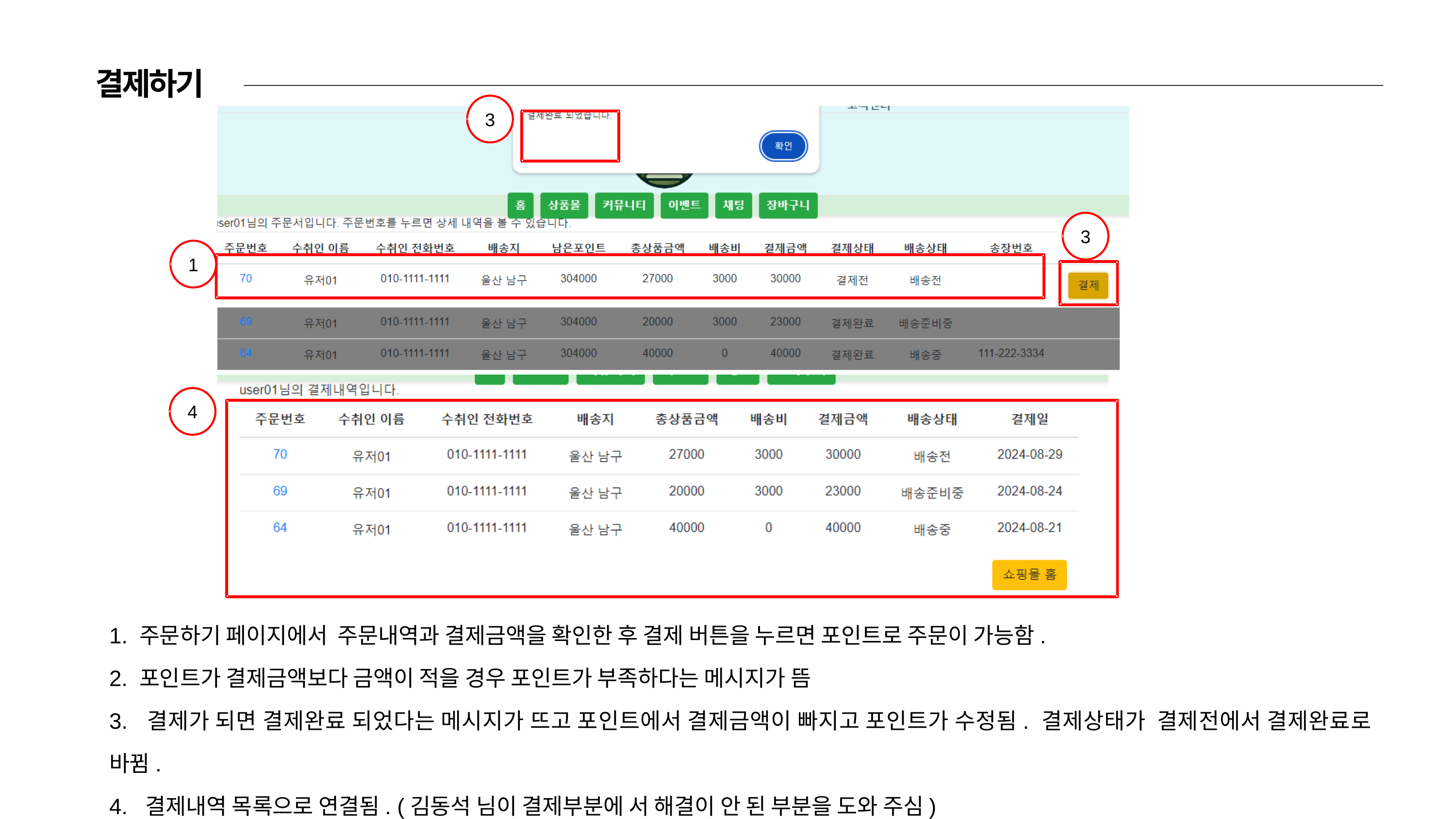

결제하기

3

3

1

4

1. 주문하기 페이지에서  주문내역과 결제금액을 확인한 후 결제 버튼을 누르면 포인트로 주문이 가능함.
2. 포인트가 결제금액보다 금액이 적을 경우 포인트가 부족하다는 메시지가 뜸
3.  결제가 되면 결제완료 되었다는 메시지가 뜨고 포인트에서 결제금액이 빠지고 포인트가 수정됨. 결제상태가  결제전에서 결제완료로 바뀜.
4.  결제내역 목록으로 연결됨. (김동석 님이 결제부분에 서 해결이 안 된 부분을 도와 주심)